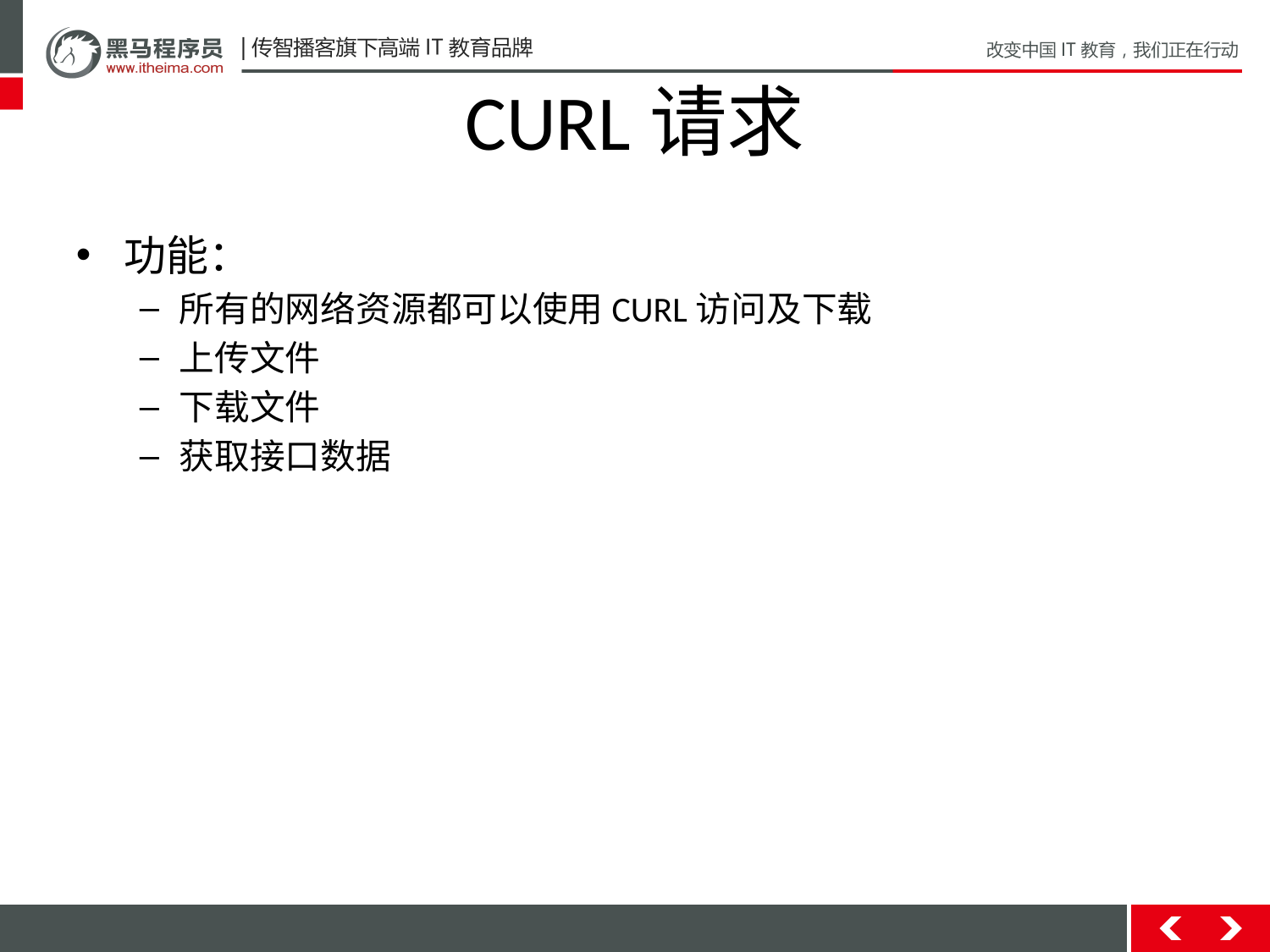

# CURL请求
功能：
所有的网络资源都可以使用CURL访问及下载
上传文件
下载文件
获取接口数据